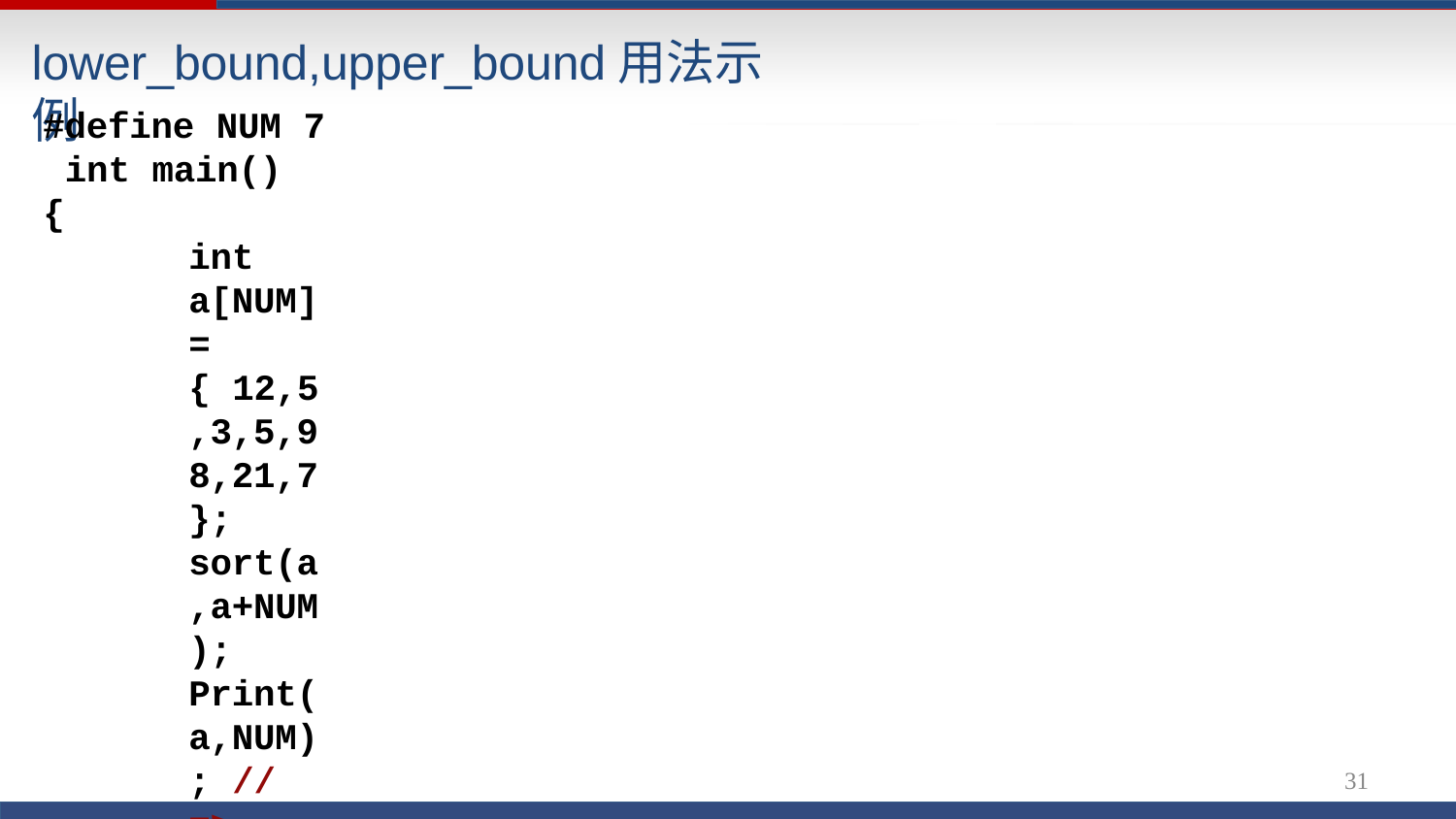

# lower_bound,upper_bound用法示例
#define NUM 7  int main()
{
int a[NUM] = { 12,5,3,5,98,21,7};
sort(a,a+NUM);
Print(a,NUM); // => 3,5,5,7,12,21,98,
int * p = lower_bound(a,a+NUM,5);
cout << *p << "," << p-a <<	endl; //=> 5,1  p = upper_bound(a,a+NUM,5);
cout << *p	<< endl; //=>7
cout << * upper_bound(a,a+NUM,13) << endl; //=>21
31